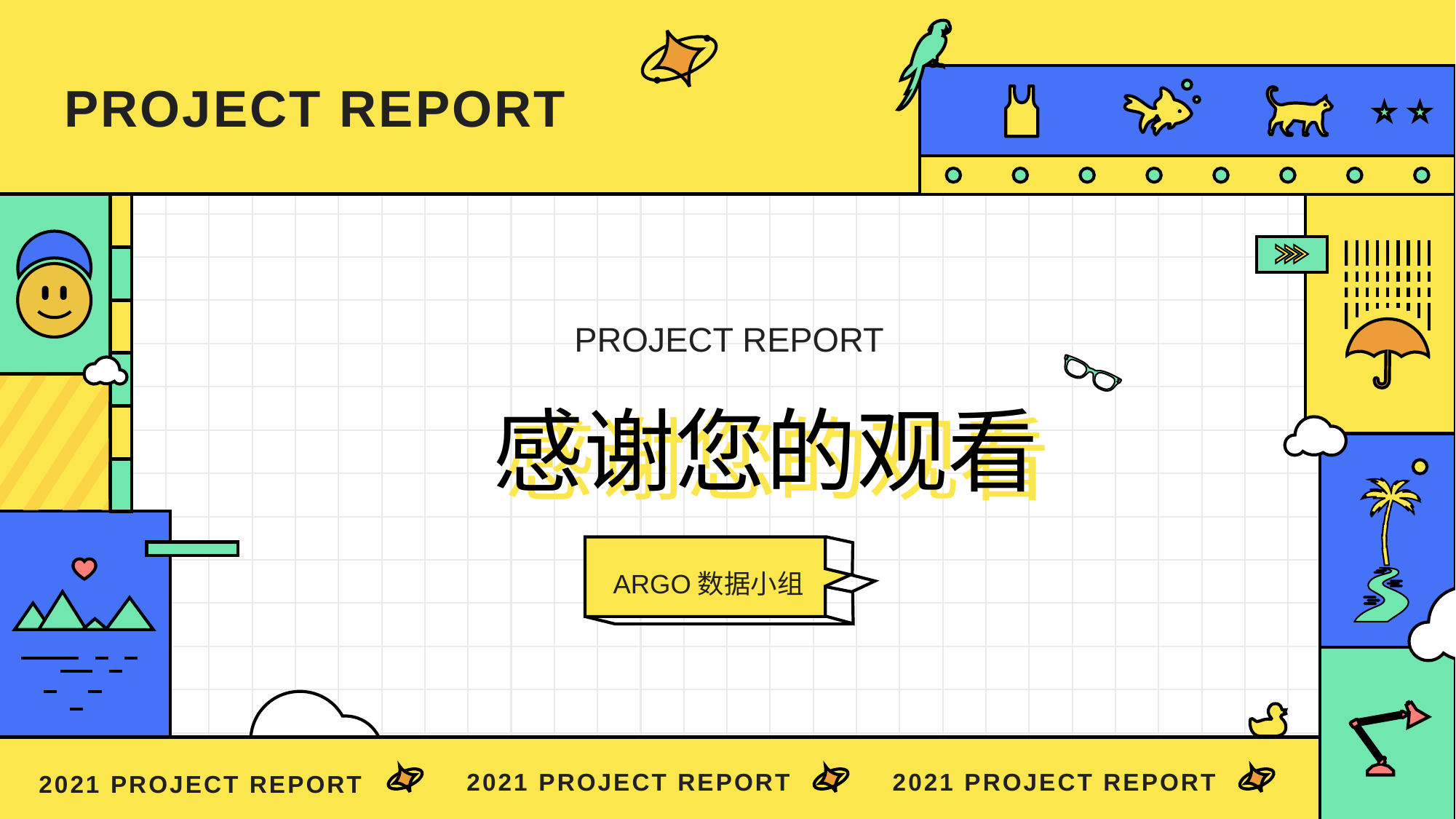

project report

project report

感谢您的观看
感谢您的观看

ARGO数据小组

2021 project report
2021 project report
2021 project report